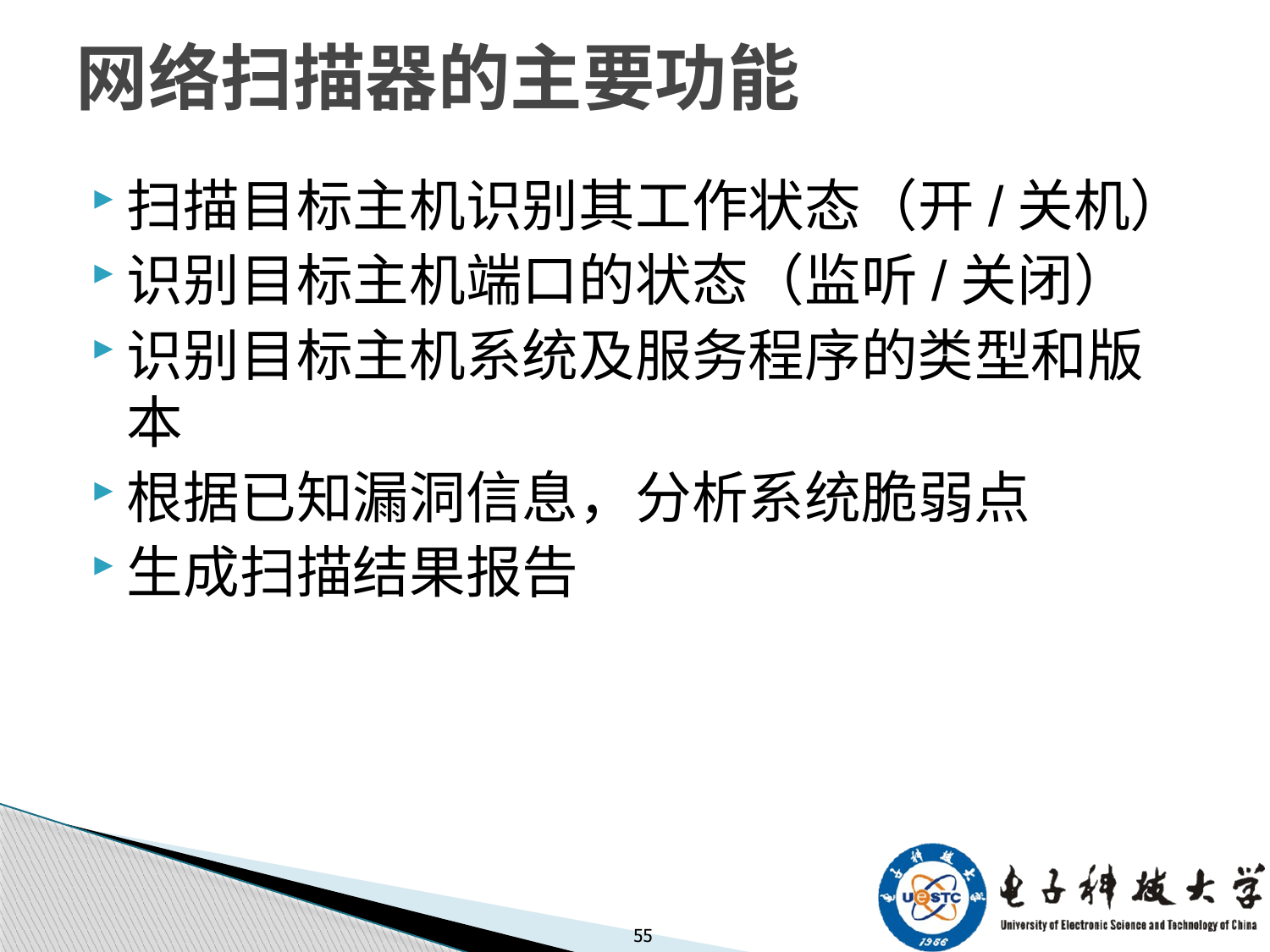

# 网络扫描器的主要功能
扫描目标主机识别其工作状态（开/关机）
识别目标主机端口的状态（监听/关闭）
识别目标主机系统及服务程序的类型和版本
根据已知漏洞信息，分析系统脆弱点
生成扫描结果报告
55